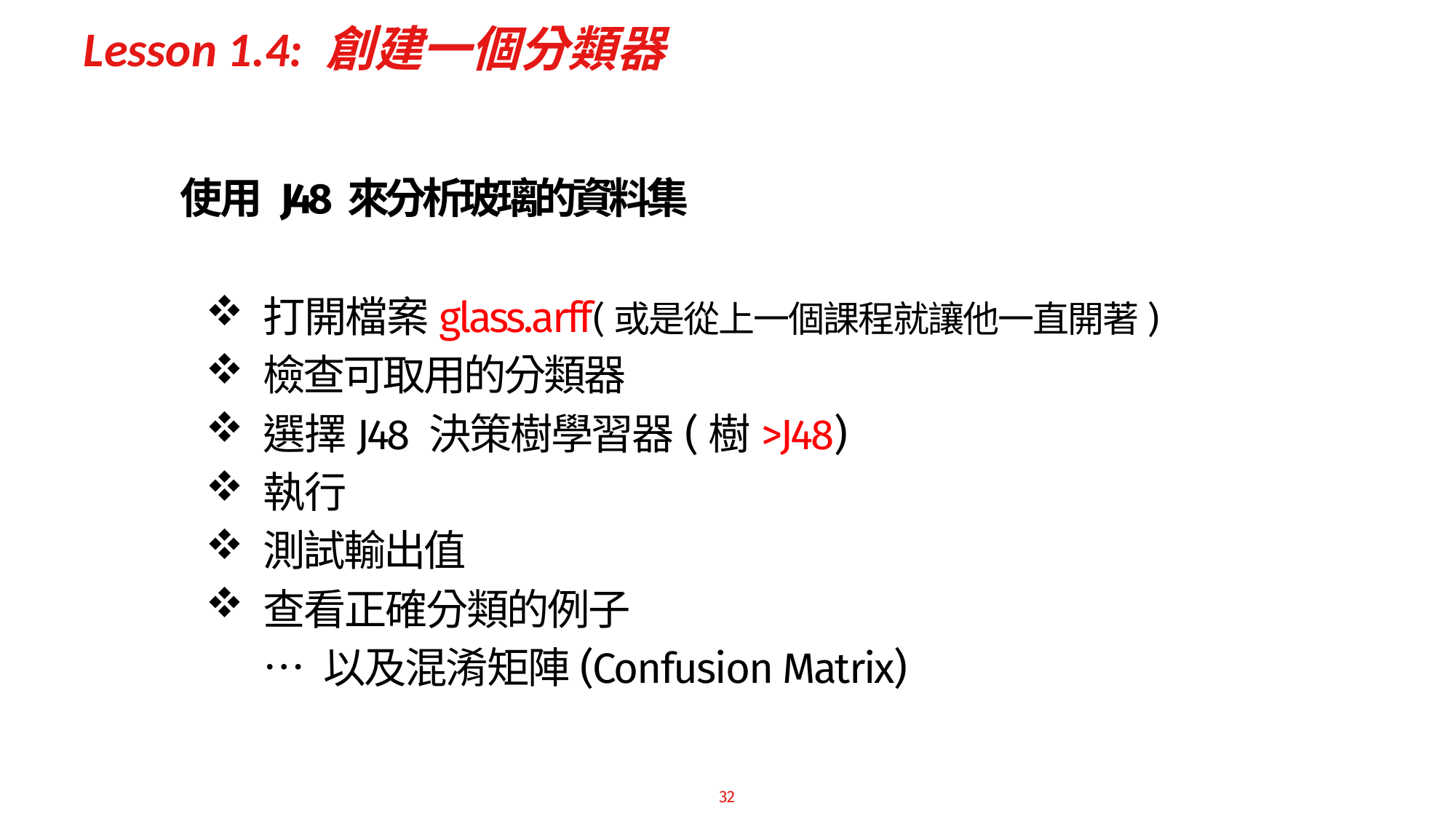

# Lesson 1.4: 創建一個分類器
使用 J48 來分析玻璃的資料集

打開檔案glass.arff(或是從上一個課程就讓他一直開著)
檢查可取用的分類器
選擇J48 決策樹學習器(樹>J48)
執行
測試輸出值
查看正確分類的例子
… 以及混淆矩陣(Confusion Matrix)
32